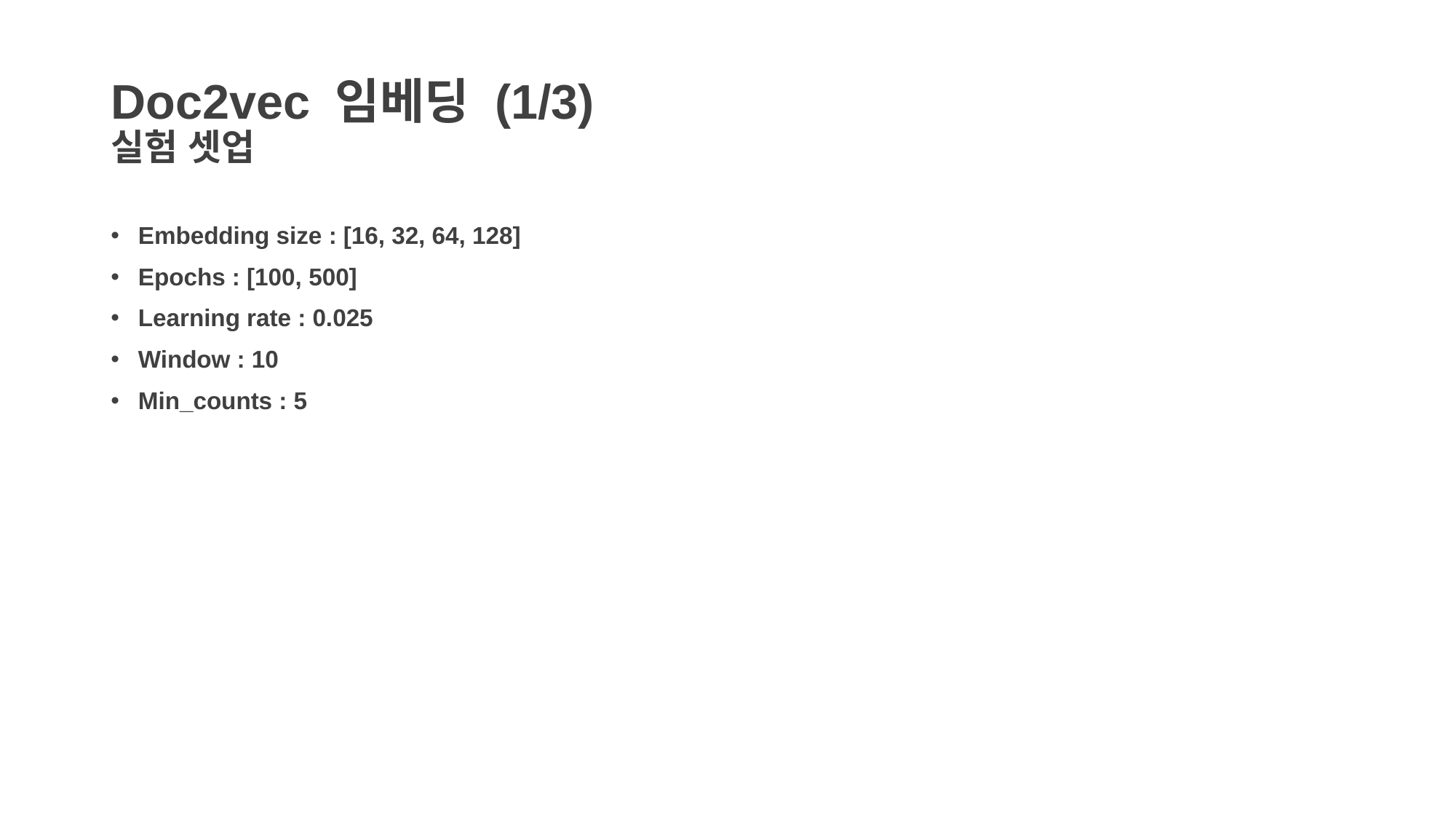

# Doc2vec 임베딩 (1/3) 실험 셋업
Embedding size : [16, 32, 64, 128]
Epochs : [100, 500]
Learning rate : 0.025
Window : 10
Min_counts : 5